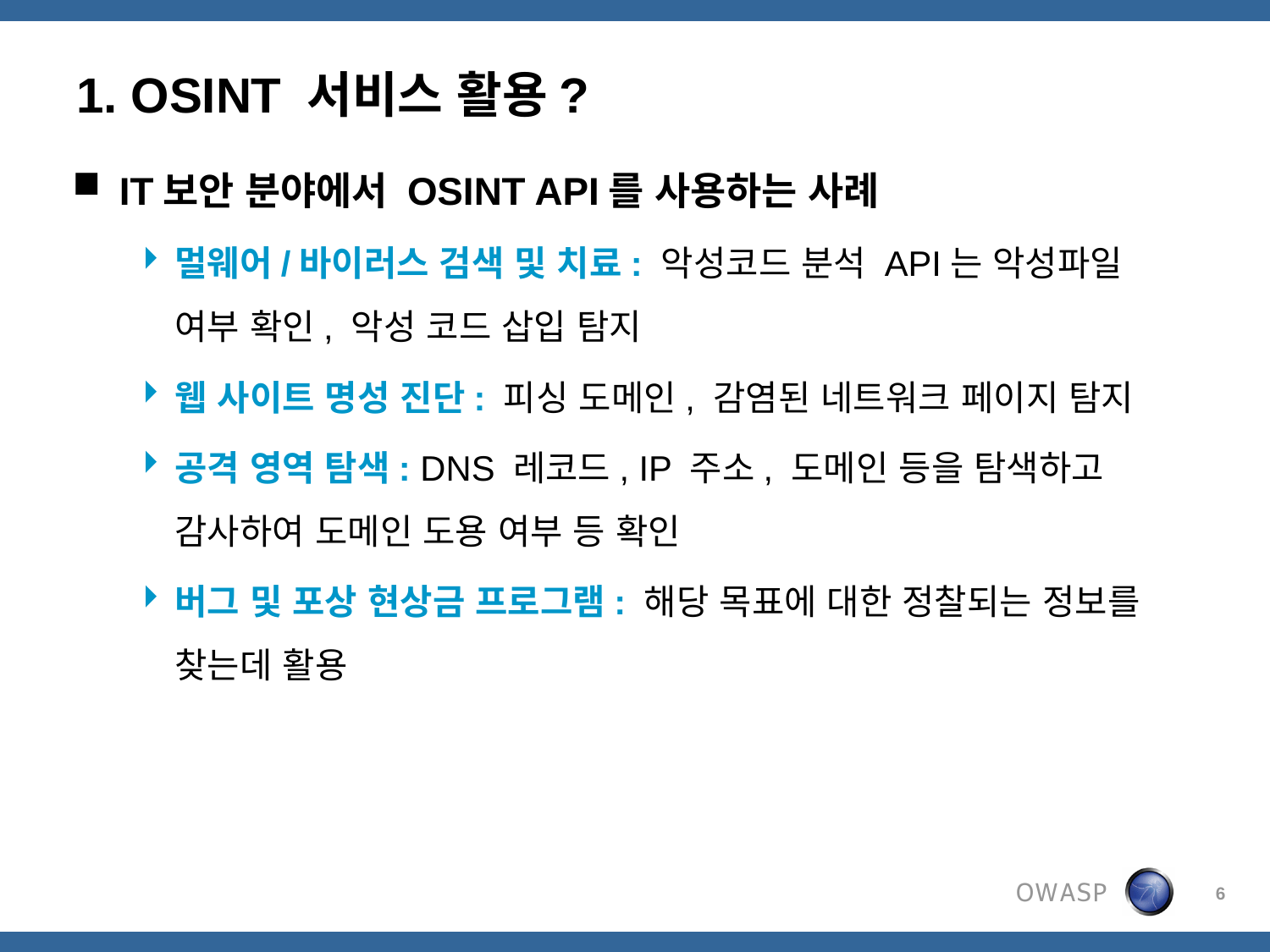

# 1. OSINT 서비스 활용?
IT보안 분야에서 OSINT API를 사용하는 사례
멀웨어/바이러스 검색 및 치료: 악성코드 분석 API는 악성파일 여부 확인, 악성 코드 삽입 탐지
웹 사이트 명성 진단: 피싱 도메인, 감염된 네트워크 페이지 탐지
공격 영역 탐색: DNS 레코드, IP 주소, 도메인 등을 탐색하고 감사하여 도메인 도용 여부 등 확인
버그 및 포상 현상금 프로그램: 해당 목표에 대한 정찰되는 정보를 찾는데 활용
6